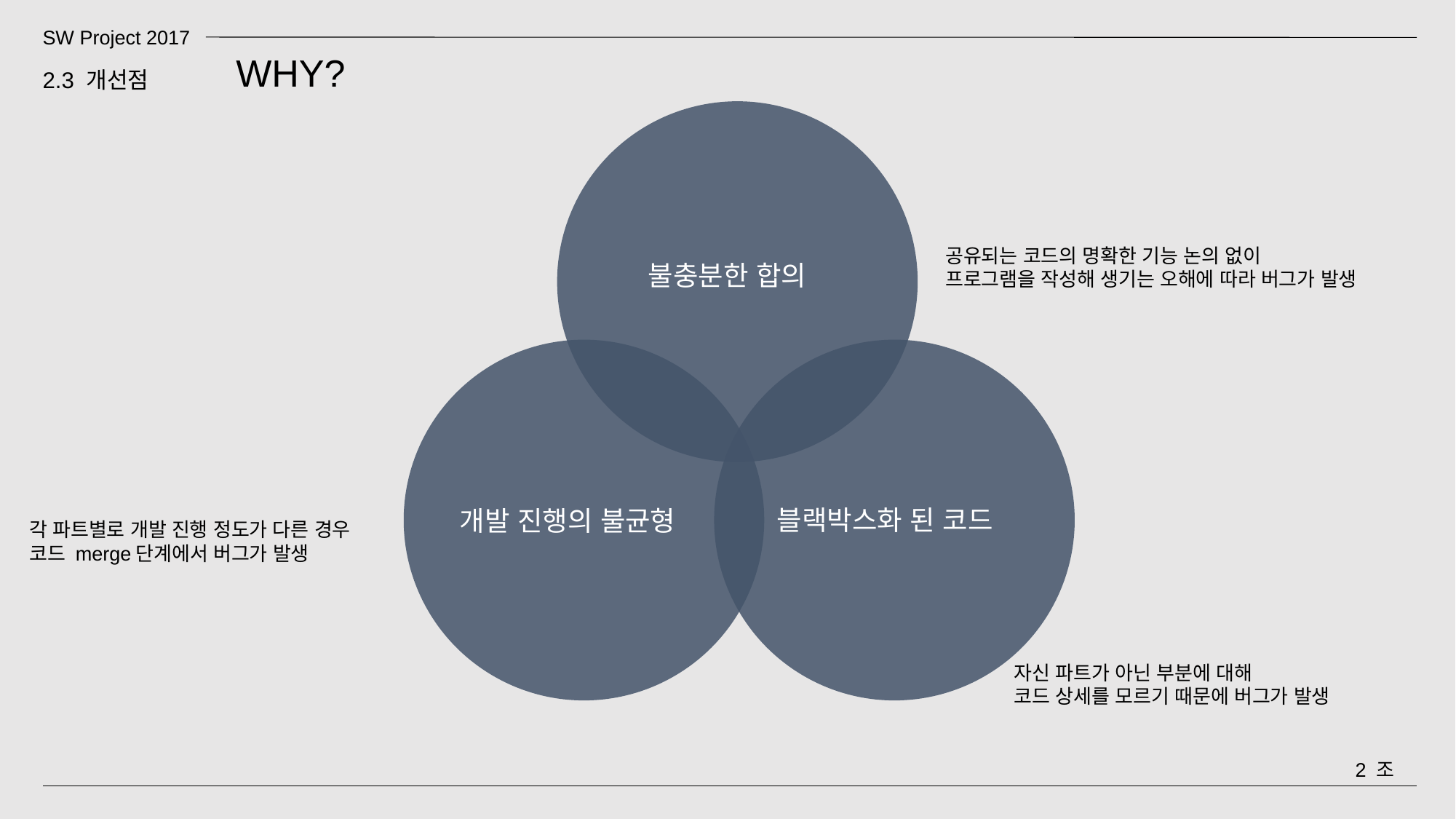

SW Project 2017
WHY?
2.3 개선점

공유되는 코드의 명확한 기능 논의 없이
프로그램을 작성해 생기는 오해에 따라 버그가 발생
불충분한 합의

블랙박스화 된 코드
개발 진행의 불균형
각 파트별로 개발 진행 정도가 다른 경우
코드 merge단계에서 버그가 발생
자신 파트가 아닌 부분에 대해
코드 상세를 모르기 때문에 버그가 발생
2 조